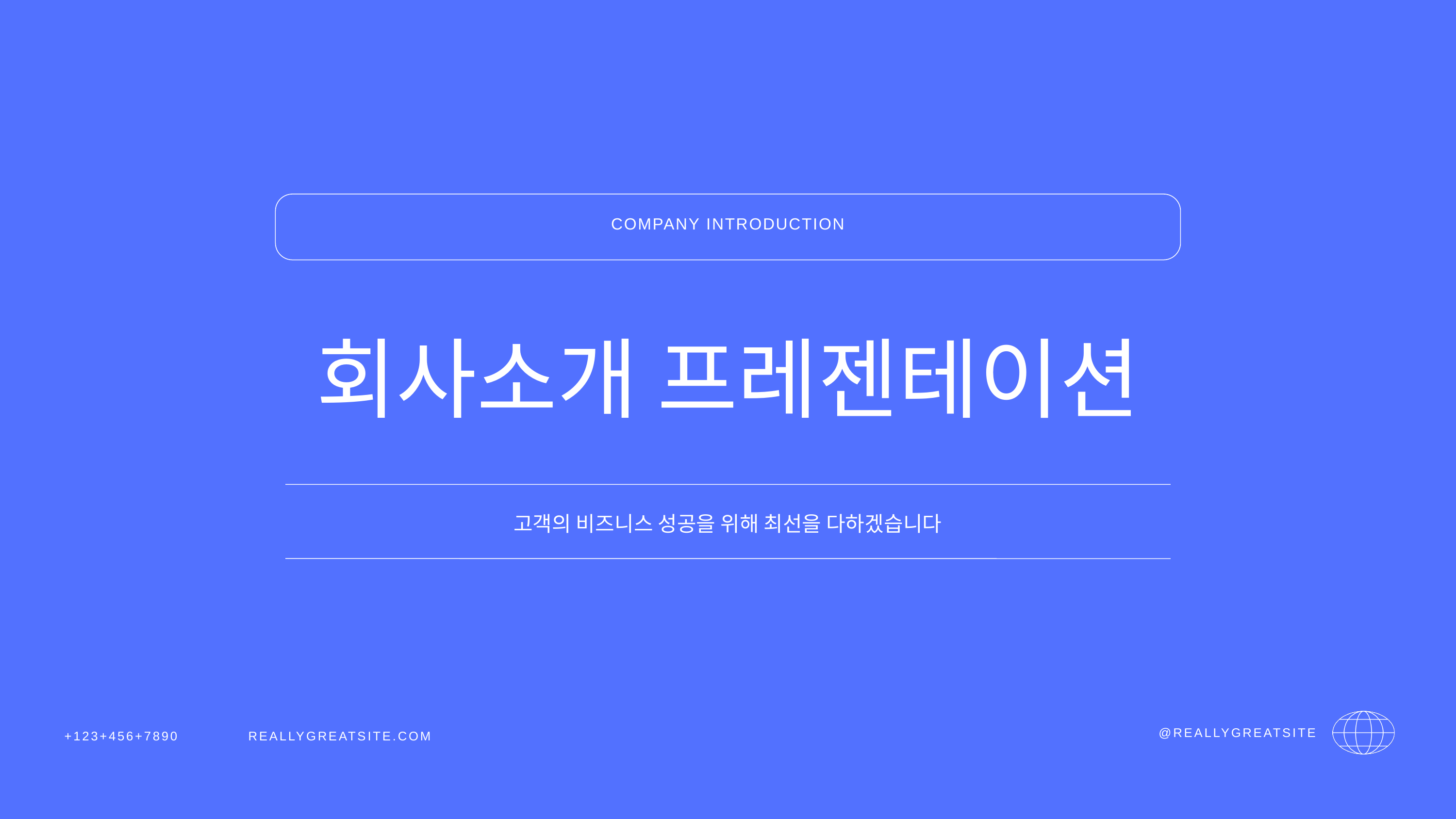

COMPANY INTRODUCTION
회사소개 프레젠테이션

고객의 비즈니스 성공을 위해 최선을 다하겠습니다

+123+456+7890             REALLYGREATSITE.COM
@REALLYGREATSITE